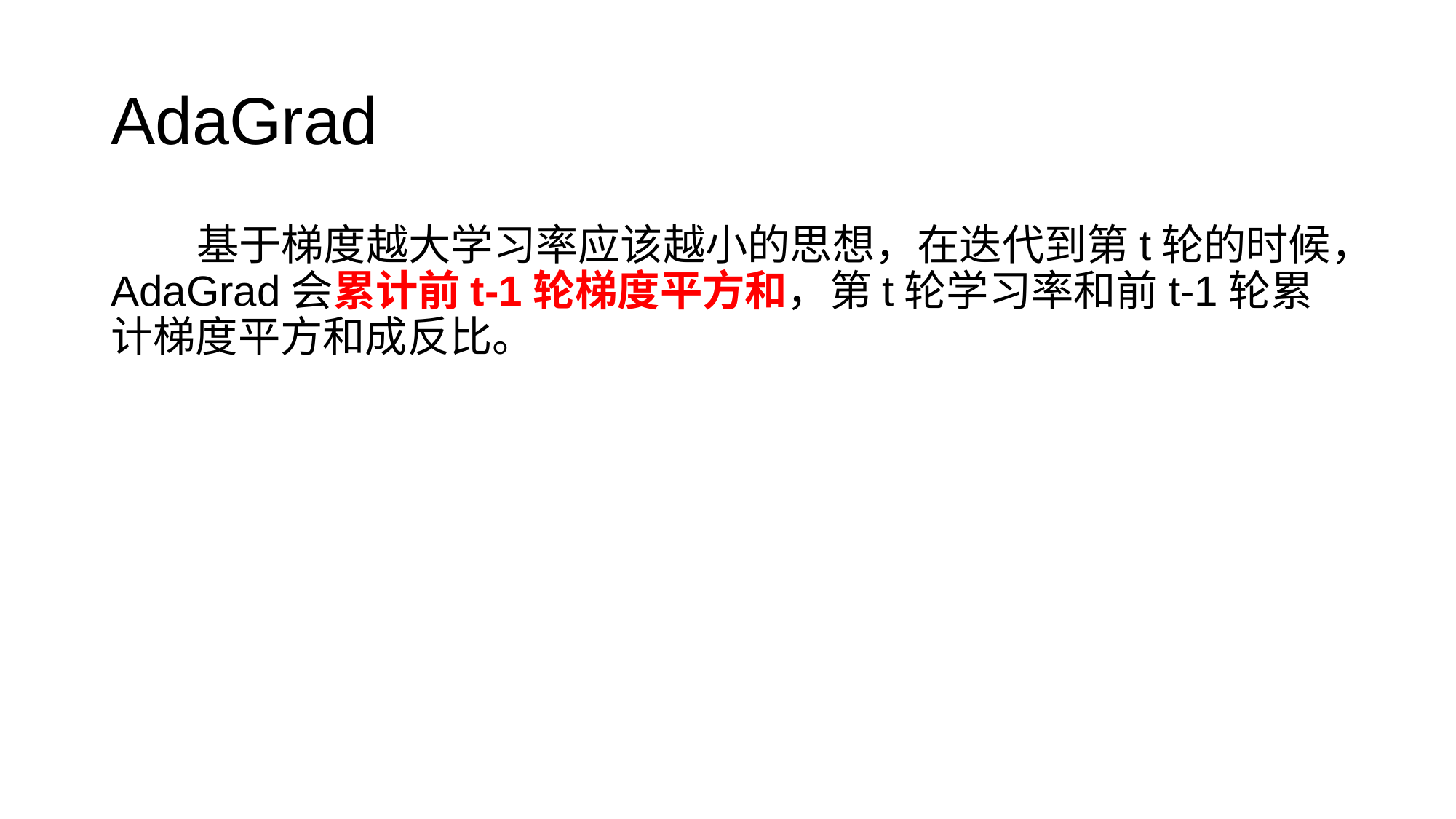

# AdaGrad
        基于梯度越大学习率应该越小的思想，在迭代到第t轮的时候，AdaGrad会累计前t-1轮梯度平方和，第t轮学习率和前t-1轮累计梯度平方和成反比。